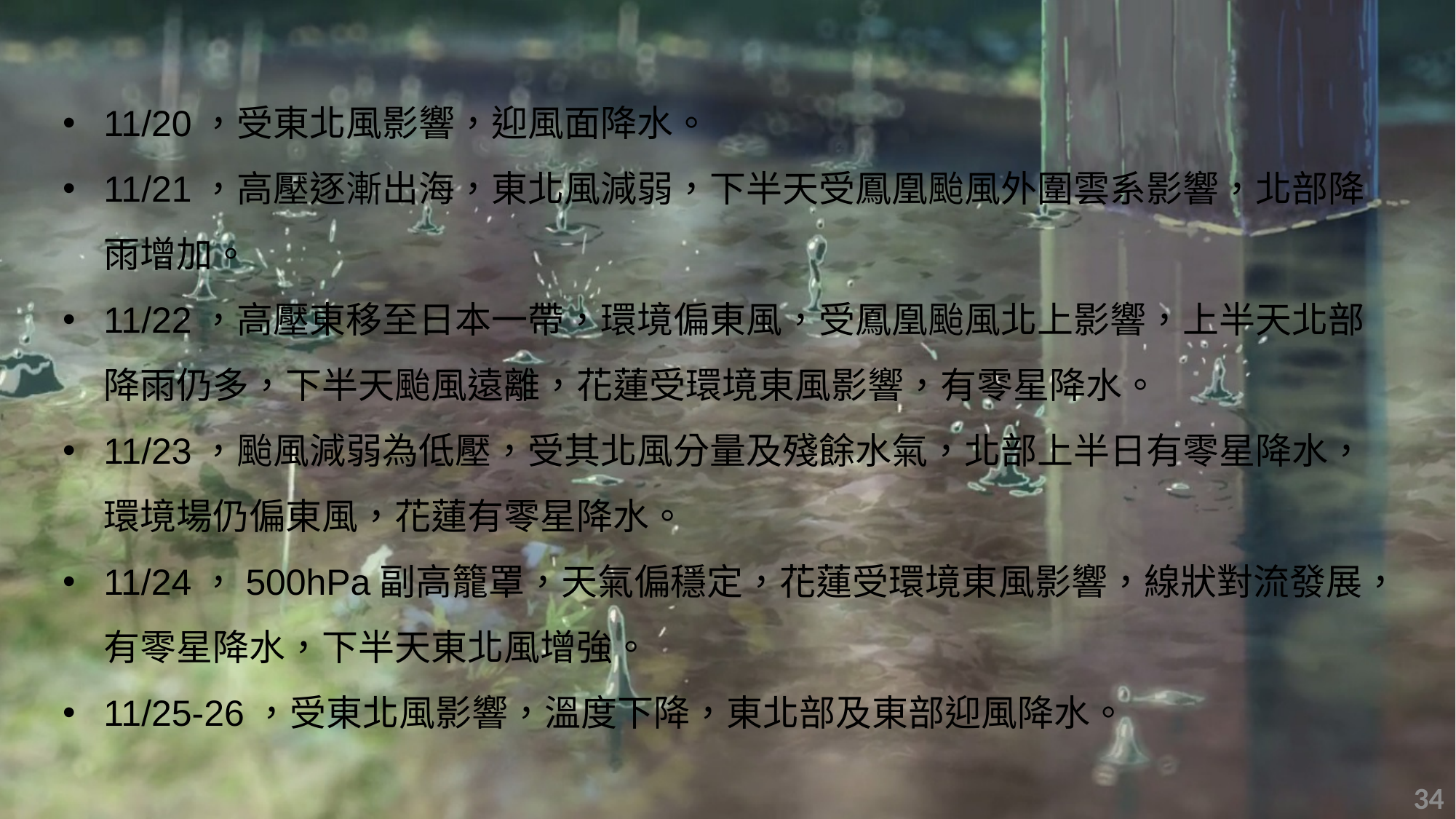

11/20，受東北風影響，迎風面降水。
11/21，高壓逐漸出海，東北風減弱，下半天受鳳凰颱風外圍雲系影響，北部降雨增加。
11/22，高壓東移至日本一帶，環境偏東風，受鳳凰颱風北上影響，上半天北部降雨仍多，下半天颱風遠離，花蓮受環境東風影響，有零星降水。
11/23，颱風減弱為低壓，受其北風分量及殘餘水氣，北部上半日有零星降水，環境場仍偏東風，花蓮有零星降水。
11/24，500hPa副高籠罩，天氣偏穩定，花蓮受環境東風影響，線狀對流發展，有零星降水，下半天東北風增強。
11/25-26，受東北風影響，溫度下降，東北部及東部迎風降水。
34